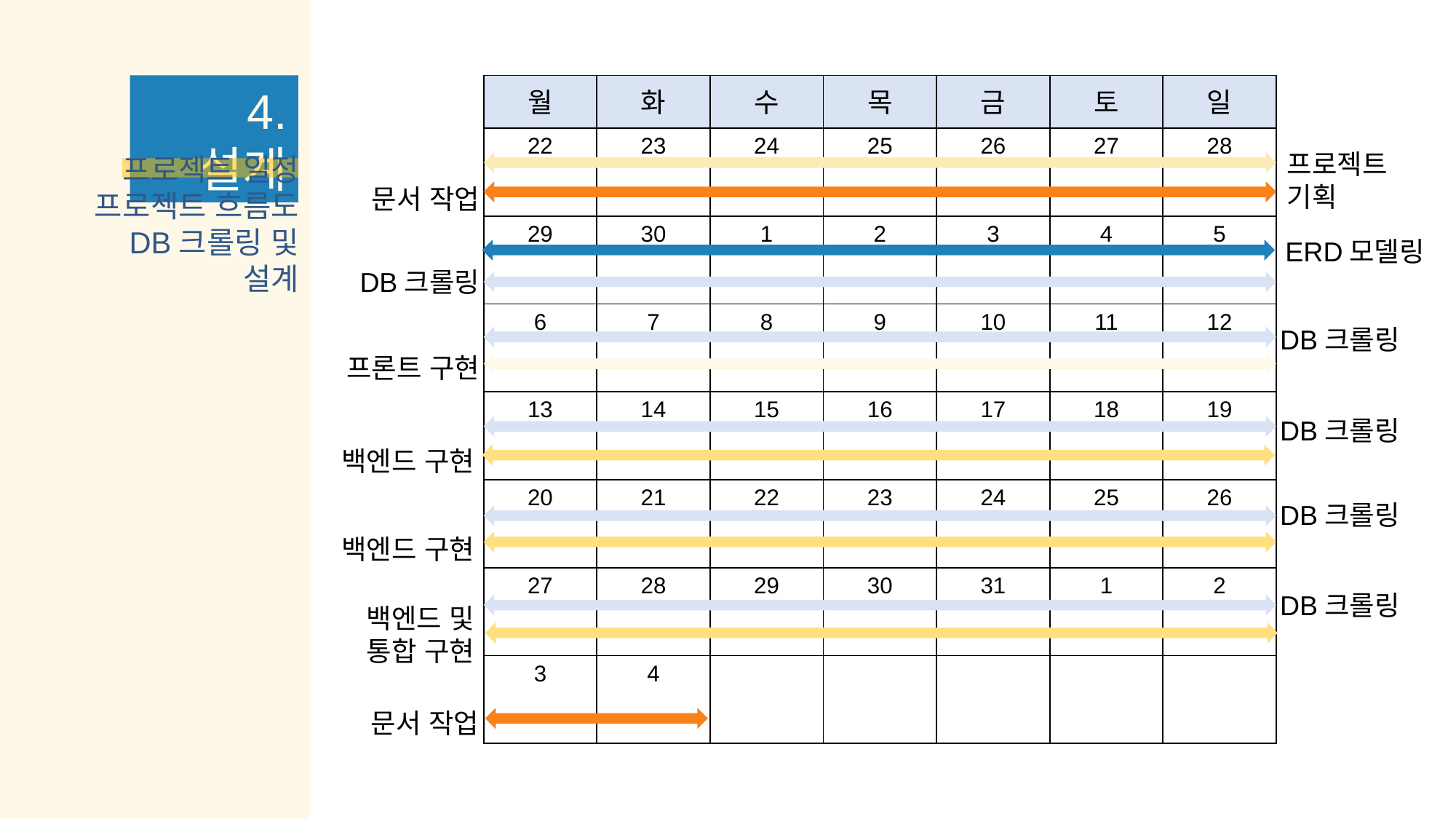

4. 설계
| 월 | 화 | 수 | 목 | 금 | 토 | 일 |
| --- | --- | --- | --- | --- | --- | --- |
| 22 | 23 | 24 | 25 | 26 | 27 | 28 |
| 29 | 30 | 1 | 2 | 3 | 4 | 5 |
| 6 | 7 | 8 | 9 | 10 | 11 | 12 |
| 13 | 14 | 15 | 16 | 17 | 18 | 19 |
| 20 | 21 | 22 | 23 | 24 | 25 | 26 |
| 27 | 28 | 29 | 30 | 31 | 1 | 2 |
| 3 | 4 |  |  |  |  |  |
프로젝트 기획
프로젝트 일정
프로젝트 흐름도
DB크롤링 및 설계

문서 작업

ERD모델링

DB크롤링

DB크롤링

프론트 구현

DB크롤링

백엔드 구현

DB크롤링

백엔드 구현

DB크롤링

백엔드 및
 통합 구현

문서 작업